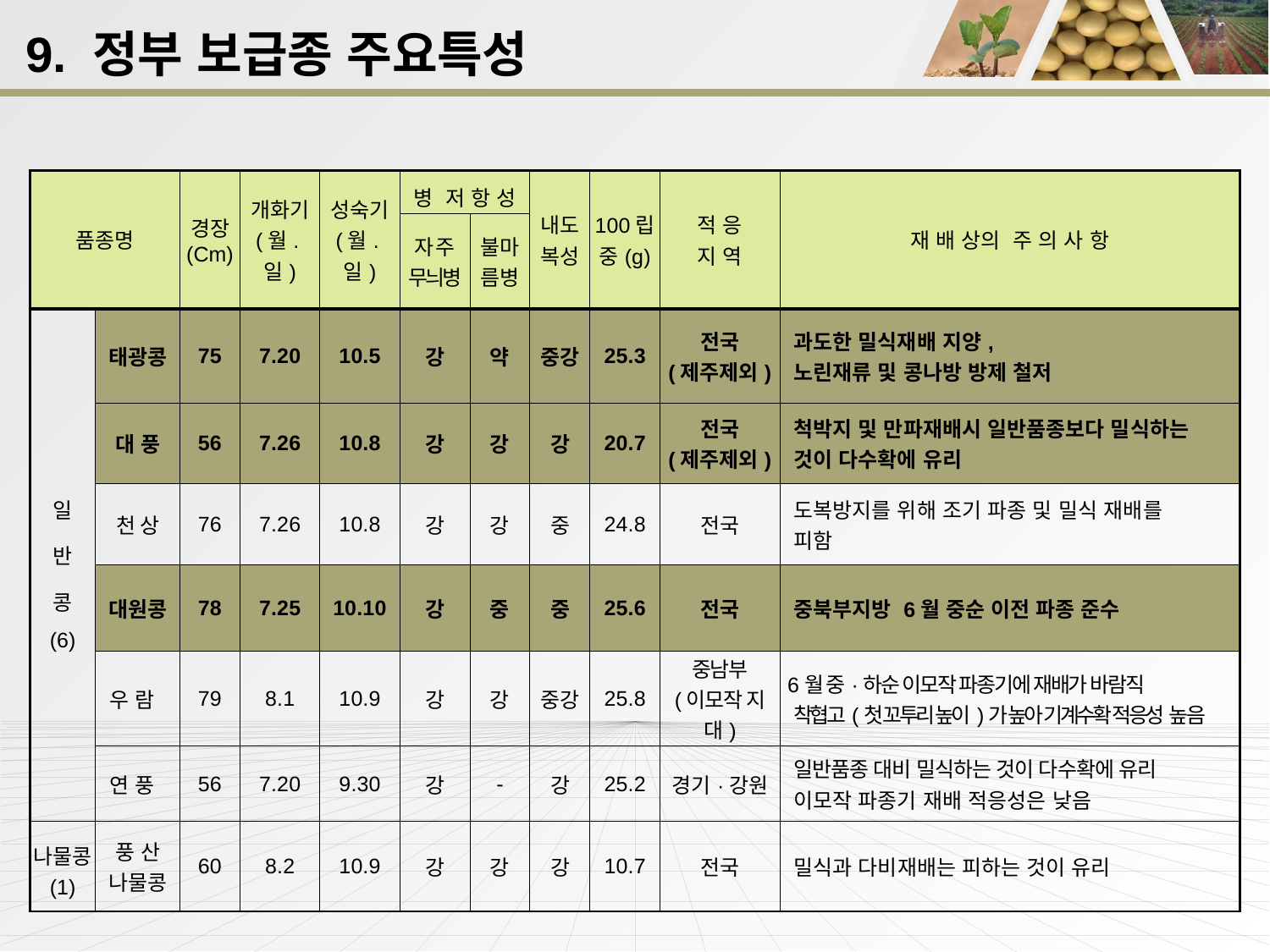

9. 정부 보급종 주요특성
| 품종명 |  | 경장 (Cm) | 개화기 (월.일) | 성숙기 (월.일) | 병 저 항 성 |  | 내도 복성 | 100립 중(g) | 적 응 지 역 | 재 배 상의 주 의 사 항 |
| --- | --- | --- | --- | --- | --- | --- | --- | --- | --- | --- |
|  |  |  |  |  | 자 주 무늬병 | 불마 름병 |  |  |  |  |
| 일 반 콩 (6) | 태광콩 | 75 | 7.20 | 10.5 | 강 | 약 | 중강 | 25.3 | 전국 (제주제외) | 과도한 밀식재배 지양, 노린재류 및 콩나방 방제 철저 |
|  | 대 풍 | 56 | 7.26 | 10.8 | 강 | 강 | 강 | 20.7 | 전국 (제주제외) | 척박지 및 만파재배시 일반품종보다 밀식하는 것이 다수확에 유리 |
|  | 천 상 | 76 | 7.26 | 10.8 | 강 | 강 | 중 | 24.8 | 전국 | 도복방지를 위해 조기 파종 및 밀식 재배를 피함 |
|  | 대원콩 | 78 | 7.25 | 10.10 | 강 | 중 | 중 | 25.6 | 전국 | 중북부지방 6월 중순 이전 파종 준수 |
|  | 우 람 | 79 | 8.1 | 10.9 | 강 | 강 | 중강 | 25.8 | 중남부 (이모작 지대) | 6월 중·하순 이모작 파종기에 재배가 바람직 착협고(첫 꼬투리 높이)가 높아 기계수확 적응성 높음 |
|  | 연 풍 | 56 | 7.20 | 9.30 | 강 | - | 강 | 25.2 | 경기·강원 | 일반품종 대비 밀식하는 것이 다수확에 유리 이모작 파종기 재배 적응성은 낮음 |
| 나물콩 (1) | 풍 산 나물콩 | 60 | 8.2 | 10.9 | 강 | 강 | 강 | 10.7 | 전국 | 밀식과 다비재배는 피하는 것이 유리 |